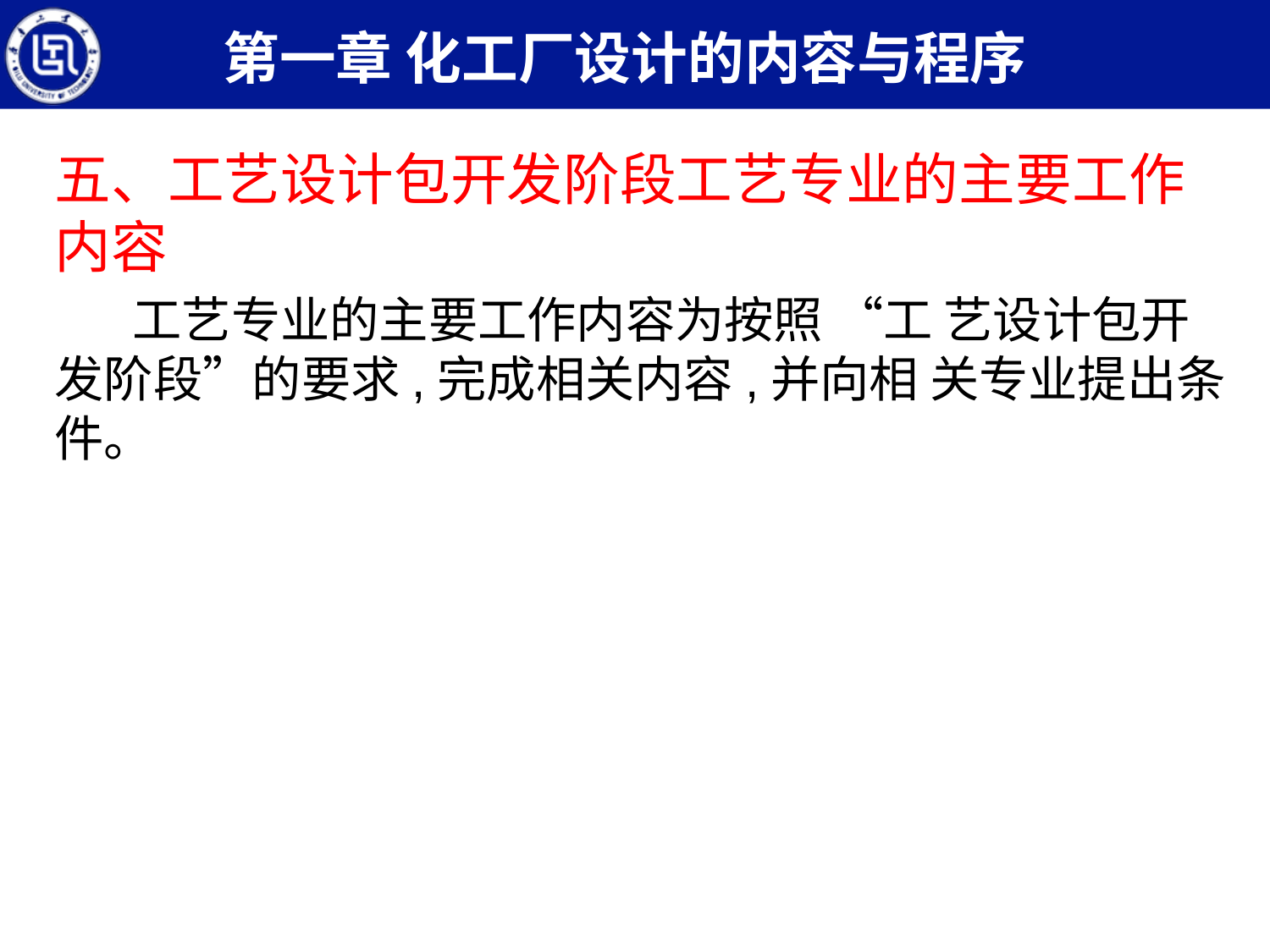

第一章 化工厂设计的内容与程序
五、工艺设计包开发阶段工艺专业的主要工作 内容
      工艺专业的主要工作内容为按照 “工 艺设计包开发阶段”的要求,完成相关内容,并向相 关专业提出条件。